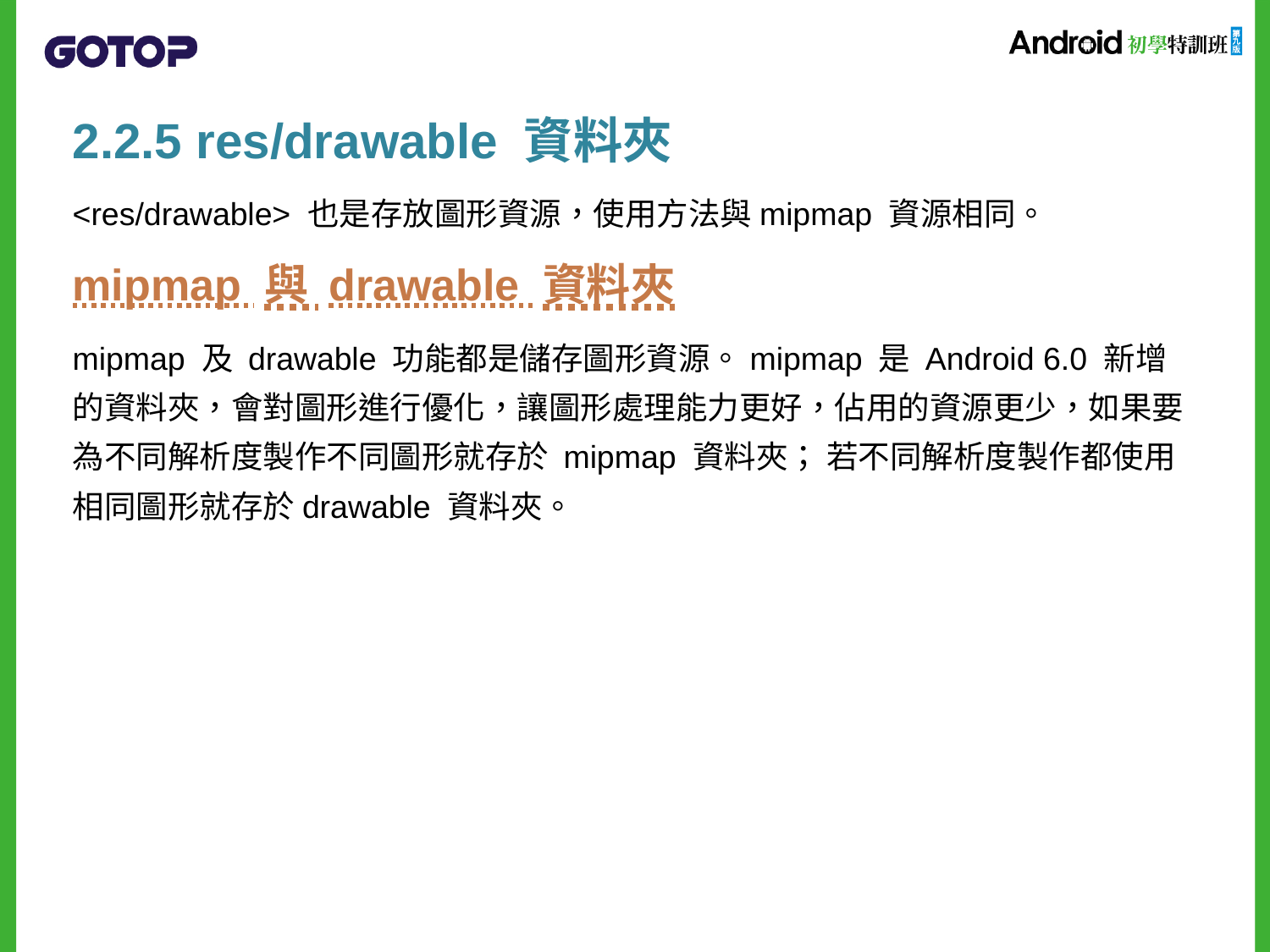

2.2.5 res/drawable 資料夾
<res/drawable> 也是存放圖形資源，使用方法與mipmap 資源相同。
mipmap 與 drawable 資料夾
mipmap 及 drawable 功能都是儲存圖形資源。mipmap 是 Android 6.0 新增的資料夾，會對圖形進行優化，讓圖形處理能力更好，佔用的資源更少，如果要為不同解析度製作不同圖形就存於 mipmap 資料夾； 若不同解析度製作都使用相同圖形就存於drawable 資料夾。